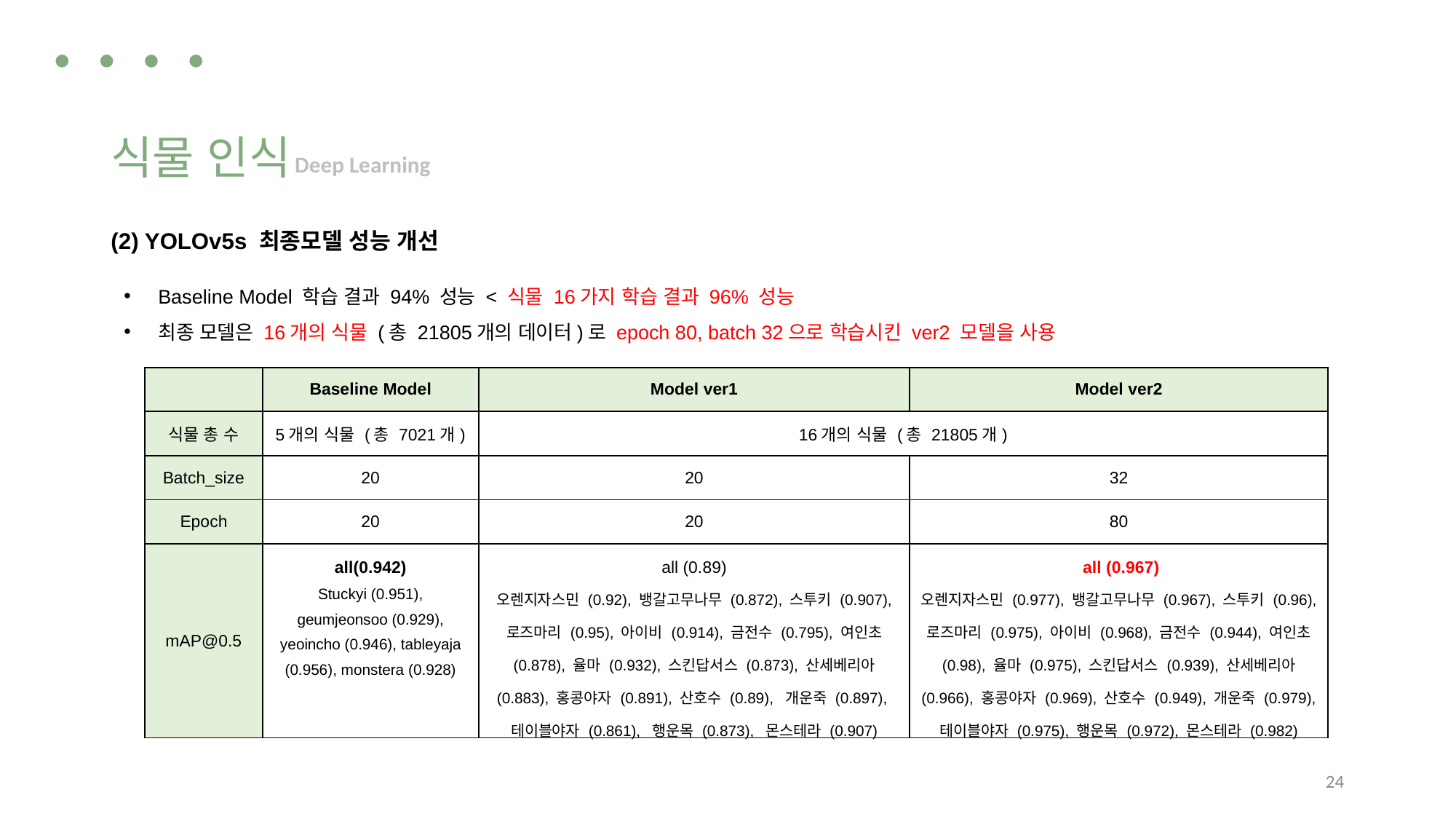

식물 인식
Deep Learning
(2) YOLOv5s 최종모델 성능 개선
Baseline Model 학습 결과 94% 성능 < 식물 16가지 학습 결과 96% 성능
최종 모델은 16개의 식물 (총 21805개의 데이터)로 epoch 80, batch 32으로 학습시킨 ver2 모델을 사용
|  | Baseline Model | Model ver1 | Model ver2 |
| --- | --- | --- | --- |
| 식물 총 수 | 5개의 식물 (총 7021개) | 16개의 식물 (총 21805개) |  |
| Batch\_size | 20 | 20 | 32 |
| Epoch | 20 | 20 | 80 |
| mAP@0.5 | all(0.942) Stuckyi (0.951), geumjeonsoo (0.929), yeoincho (0.946), tableyaja (0.956), monstera (0.928) | all (0.89) 오렌지자스민 (0.92), 뱅갈고무나무 (0.872), 스투키 (0.907), 로즈마리 (0.95), 아이비 (0.914), 금전수 (0.795), 여인초 (0.878), 율마 (0.932), 스킨답서스 (0.873), 산세베리아 (0.883), 홍콩야자 (0.891), 산호수 (0.89),  개운죽 (0.897),  테이블야자 (0.861),  행운목 (0.873),  몬스테라 (0.907) | all (0.967) 오렌지자스민 (0.977), 뱅갈고무나무 (0.967), 스투키 (0.96), 로즈마리 (0.975), 아이비 (0.968), 금전수 (0.944), 여인초 (0.98), 율마 (0.975), 스킨답서스 (0.939), 산세베리아 (0.966), 홍콩야자 (0.969), 산호수 (0.949), 개운죽 (0.979), 테이블야자 (0.975), 행운목 (0.972), 몬스테라 (0.982) |
24